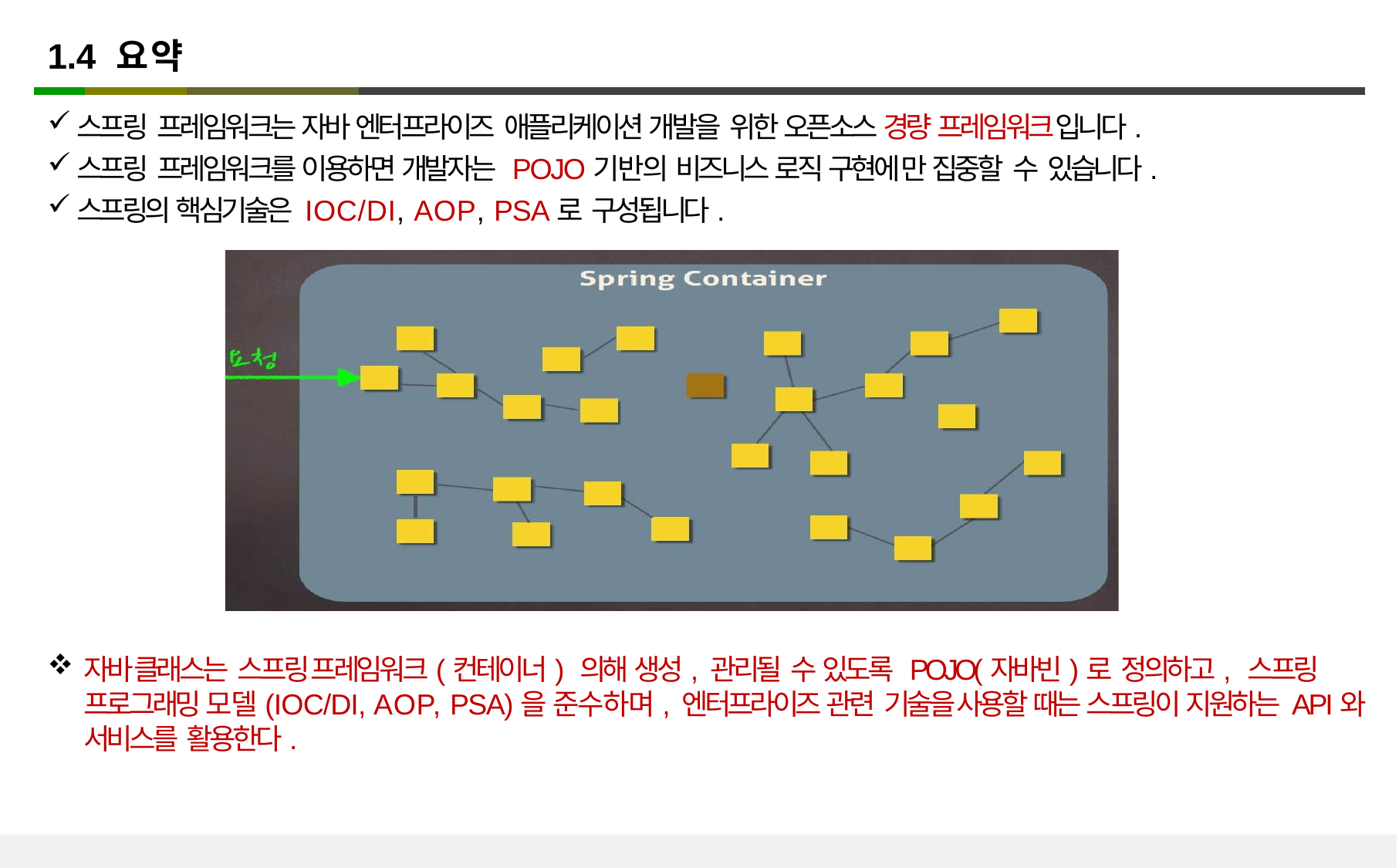

# 1.4 요약
스프링 프레임워크는 자바 엔터프라이즈  애플리케이션 개발을  위한 오픈소스 경량 프레임워크입니다.
스프링 프레임워크를 이용하면  개발자는  POJO기반의 비즈니스 로직 구현에 만 집중할  수 있습니다.
스프링의 핵심기술은 IOC/DI, AOP, PSA로 구성됩니다.

자바 클래스는  스프링 프레임워크(컨테이너) 의해 생성, 관리될 수 있도록  POJO(자바빈)로 정의하고,  스프링  프로그래밍 모델(IOC/DI, AOP, PSA)을 준수하며, 엔터프라이즈 관련 기술을 사용할 때는 스프링이  지원하는 API와 서비스를 활용한다.